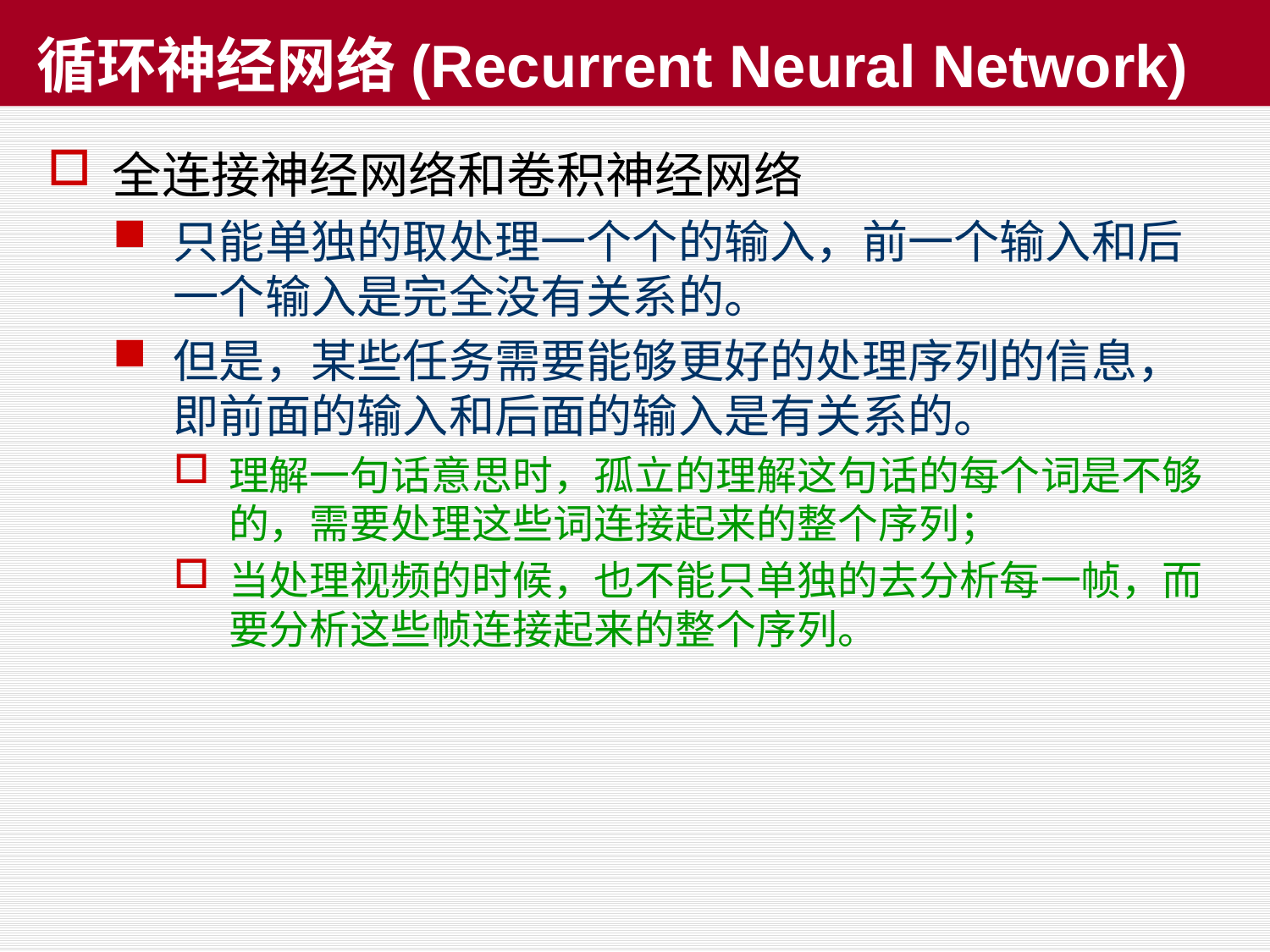

# 循环神经网络(Recurrent Neural Network)
全连接神经网络和卷积神经网络
只能单独的取处理一个个的输入，前一个输入和后一个输入是完全没有关系的。
但是，某些任务需要能够更好的处理序列的信息，即前面的输入和后面的输入是有关系的。
理解一句话意思时，孤立的理解这句话的每个词是不够的，需要处理这些词连接起来的整个序列；
当处理视频的时候，也不能只单独的去分析每一帧，而要分析这些帧连接起来的整个序列。